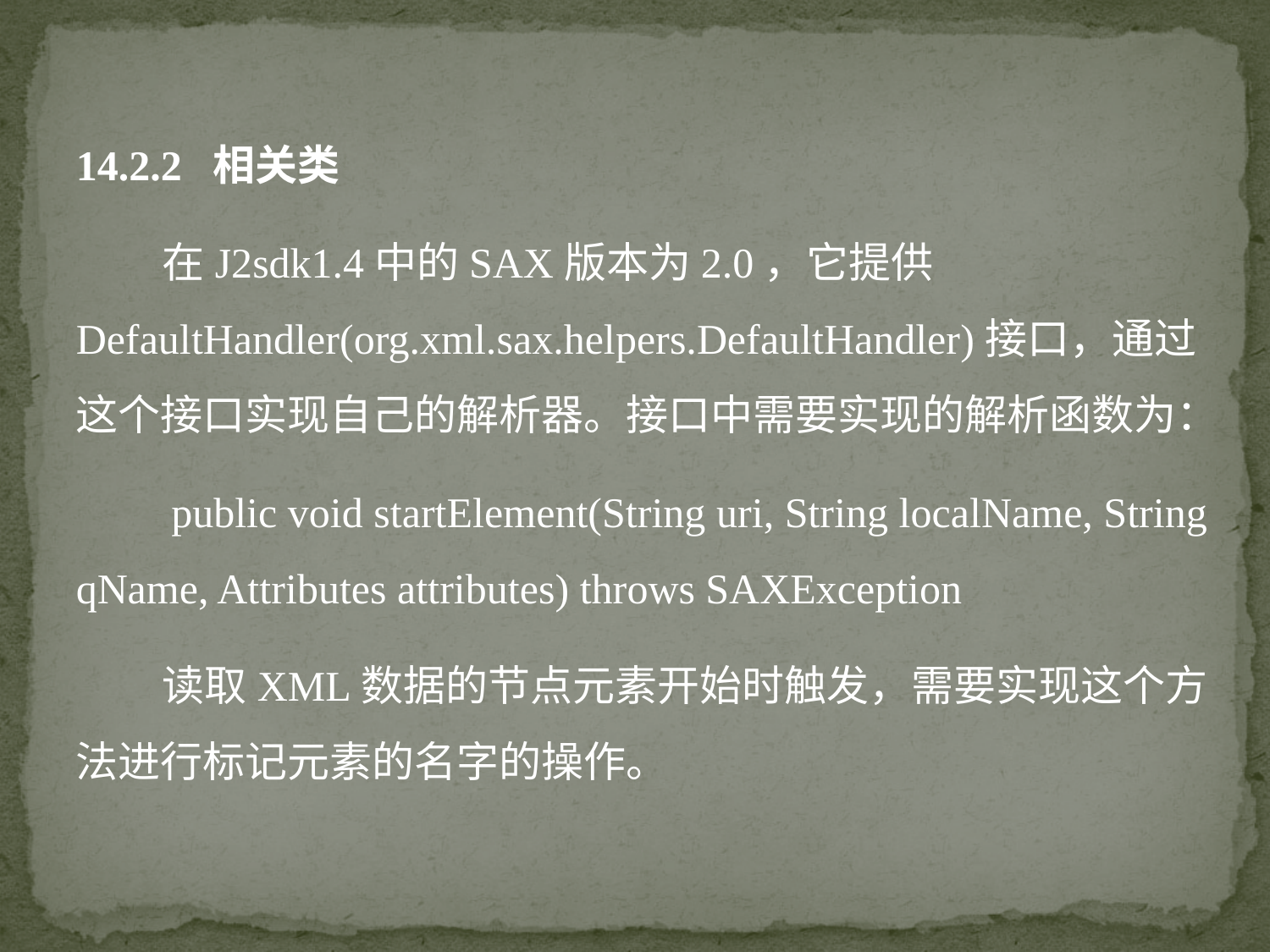

14.2.2  相关类
        在J2sdk1.4中的SAX版本为2.0，它提供DefaultHandler(org.xml.sax.helpers.DefaultHandler)接口，通过这个接口实现自己的解析器。接口中需要实现的解析函数为：
         public void startElement(String uri, String localName, String qName, Attributes attributes) throws SAXException
        读取XML数据的节点元素开始时触发，需要实现这个方法进行标记元素的名字的操作。